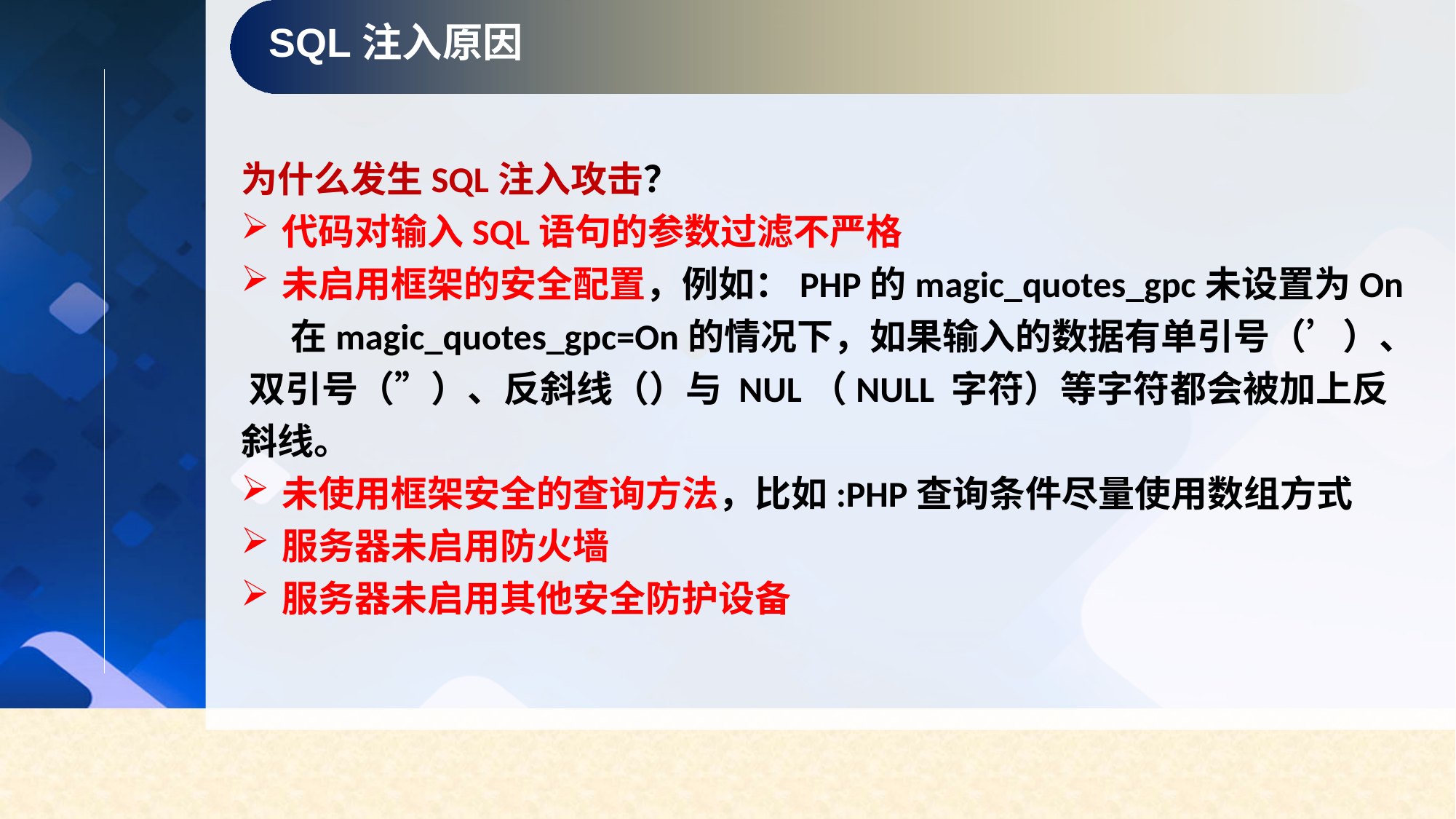

SQL注入原因
为什么发生SQL注入攻击？
代码对输入SQL语句的参数过滤不严格
未启用框架的安全配置，例如：PHP的magic_quotes_gpc未设置为On
     在magic_quotes_gpc=On的情况下，如果输入的数据有单引号（’）、 双引号（”）、反斜线（）与 NUL（NULL 字符）等字符都会被加上反斜线。
未使用框架安全的查询方法，比如:PHP查询条件尽量使用数组方式
服务器未启用防火墙
服务器未启用其他安全防护设备